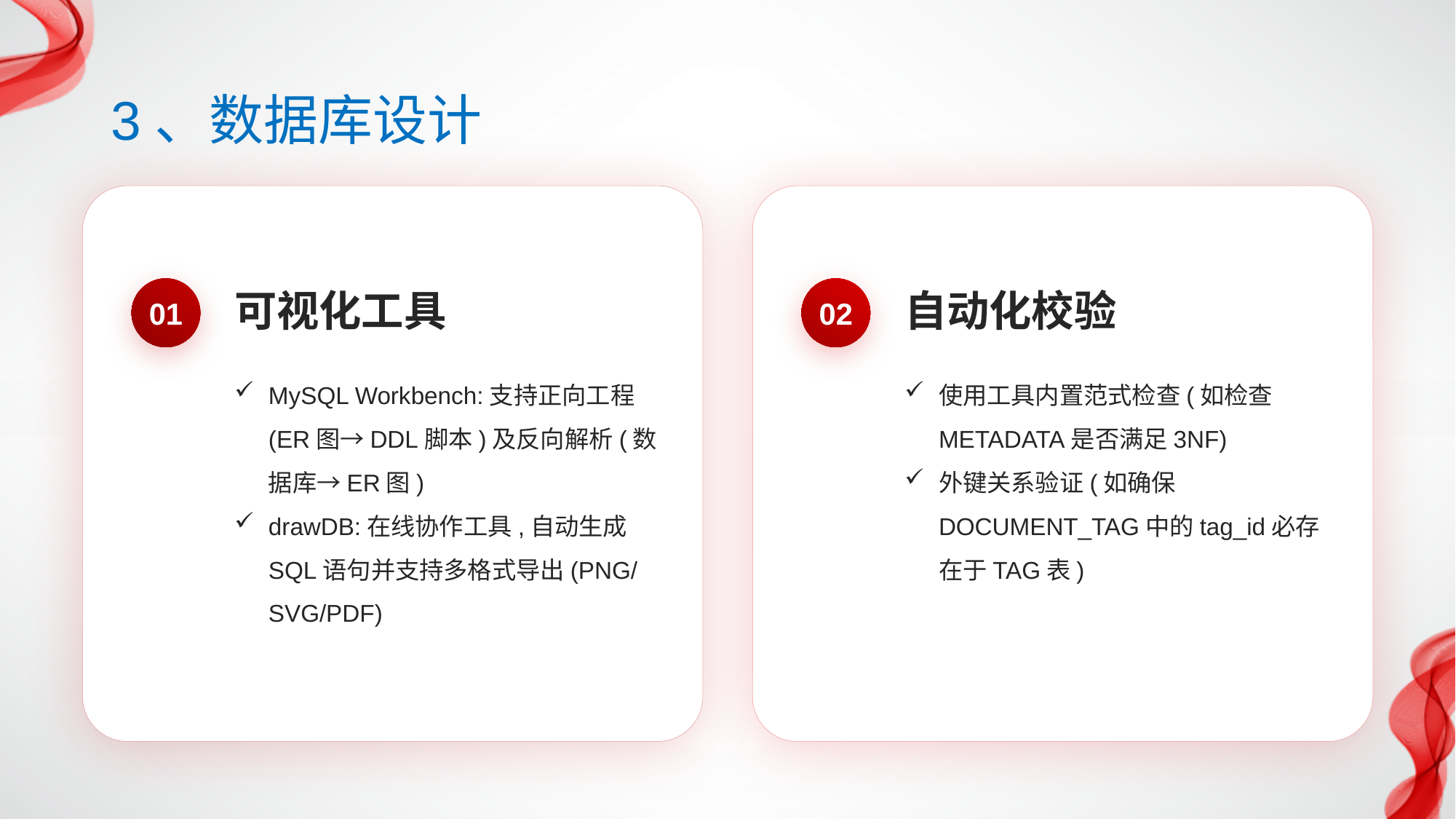

# 3、数据库设计

01
02
可视化工具
自动化校验
MySQL Workbench:支持正向工程(ER图→DDL脚本)及反向解析(数据库→ER图)
drawDB:在线协作工具,自动生成SQL语句并支持多格式导出(PNG/SVG/PDF)
使用工具内置范式检查(如检查METADATA是否满足3NF)
外键关系验证(如确保DOCUMENT_TAG中的tag_id必存在于TAG表)